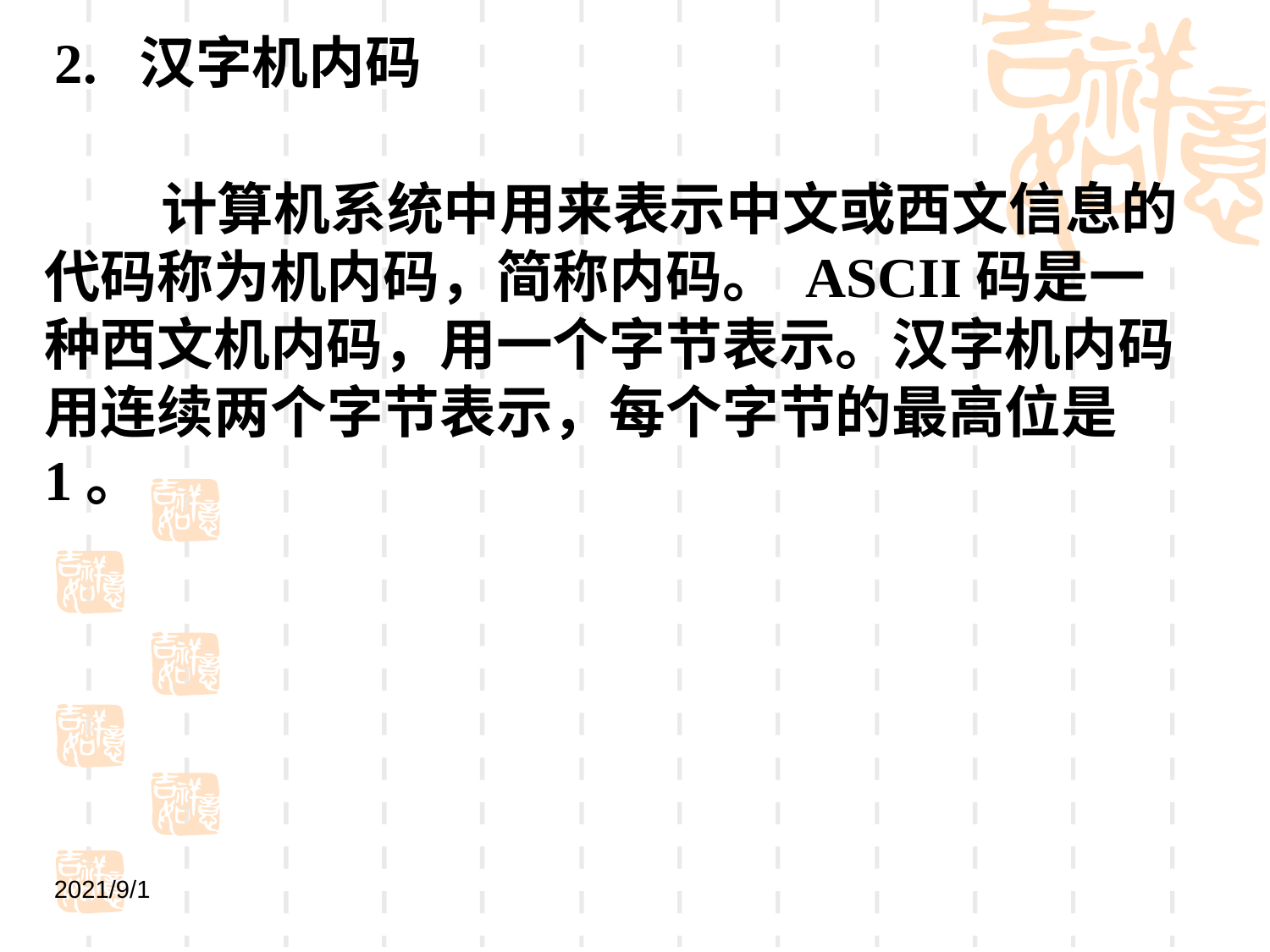

2.  汉字机内码
        计算机系统中用来表示中文或西文信息的代码称为机内码，简称内码。 ASCII码是一种西文机内码，用一个字节表示。汉字机内码用连续两个字节表示，每个字节的最高位是1。
2021/9/1